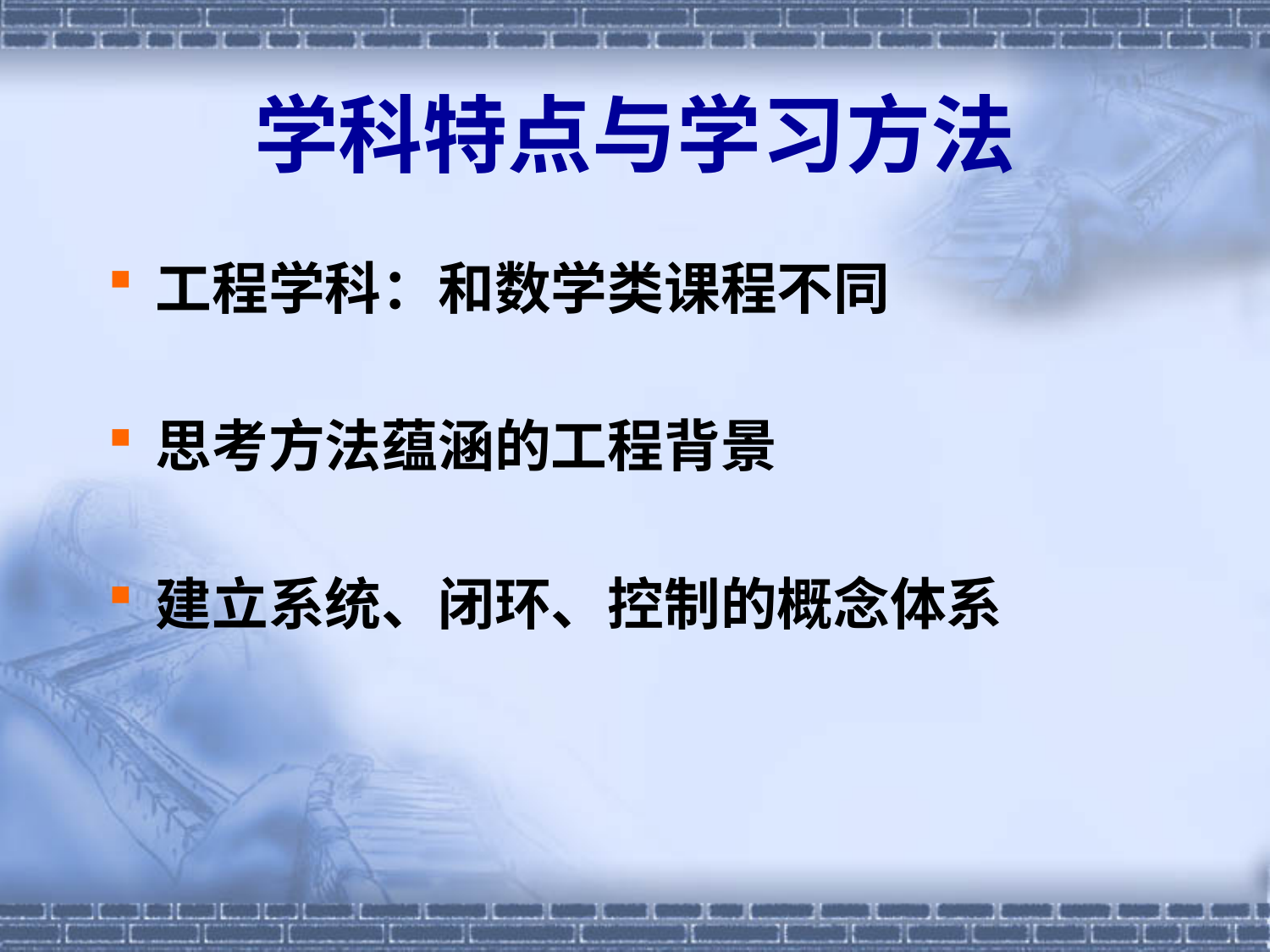

# 学科特点与学习方法
工程学科：和数学类课程不同

思考方法蕴涵的工程背景

建立系统、闭环、控制的概念体系